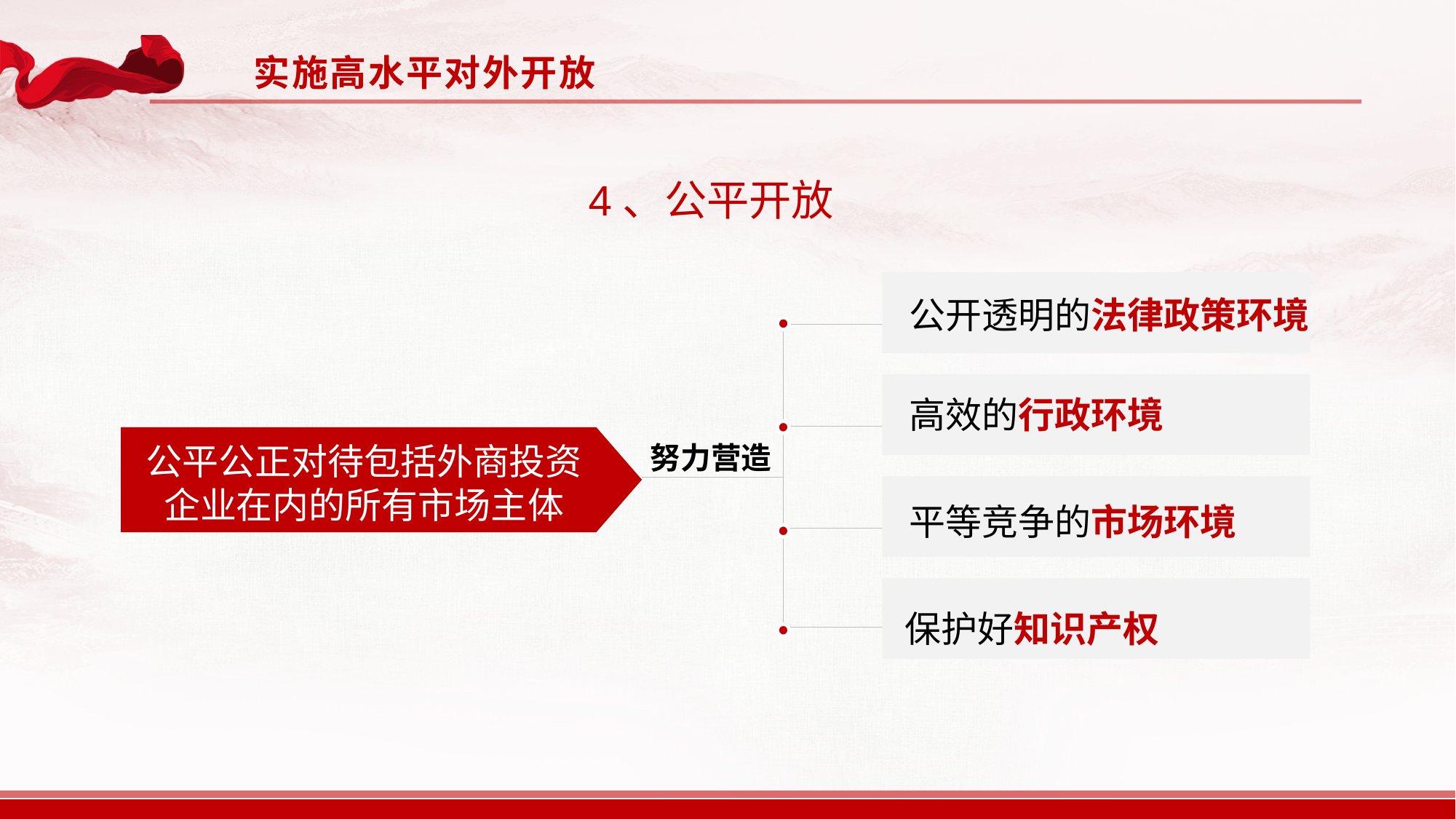

实施高水平对外开放
4、公平开放

公开透明的法律政策环境

高效的行政环境

公平公正对待包括外商投资企业在内的所有市场主体
努力营造

平等竞争的市场环境

保护好知识产权